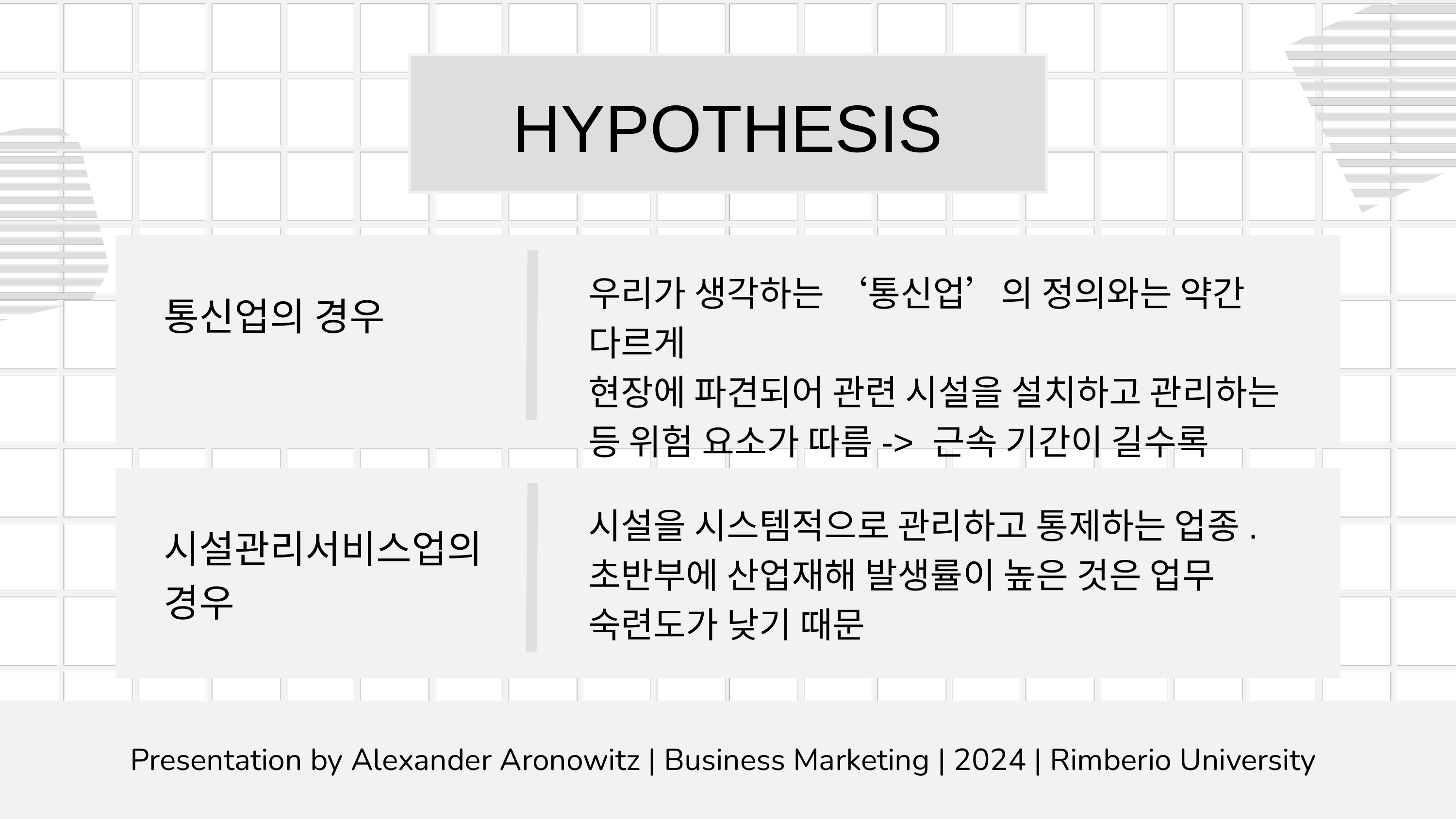

HYPOTHESIS

우리가 생각하는 ‘통신업’의 정의와는 약간 다르게
현장에 파견되어 관련 시설을 설치하고 관리하는 등 위험 요소가 따름-> 근속 기간이 길수록 사고를 맞닥뜨릴 확률이 커짐
통신업의 경우

시설을 시스템적으로 관리하고 통제하는 업종.
초반부에 산업재해 발생률이 높은 것은 업무 숙련도가 낮기 때문
시설관리서비스업의 경우

Presentation by Alexander Aronowitz | Business Marketing | 2024 | Rimberio University